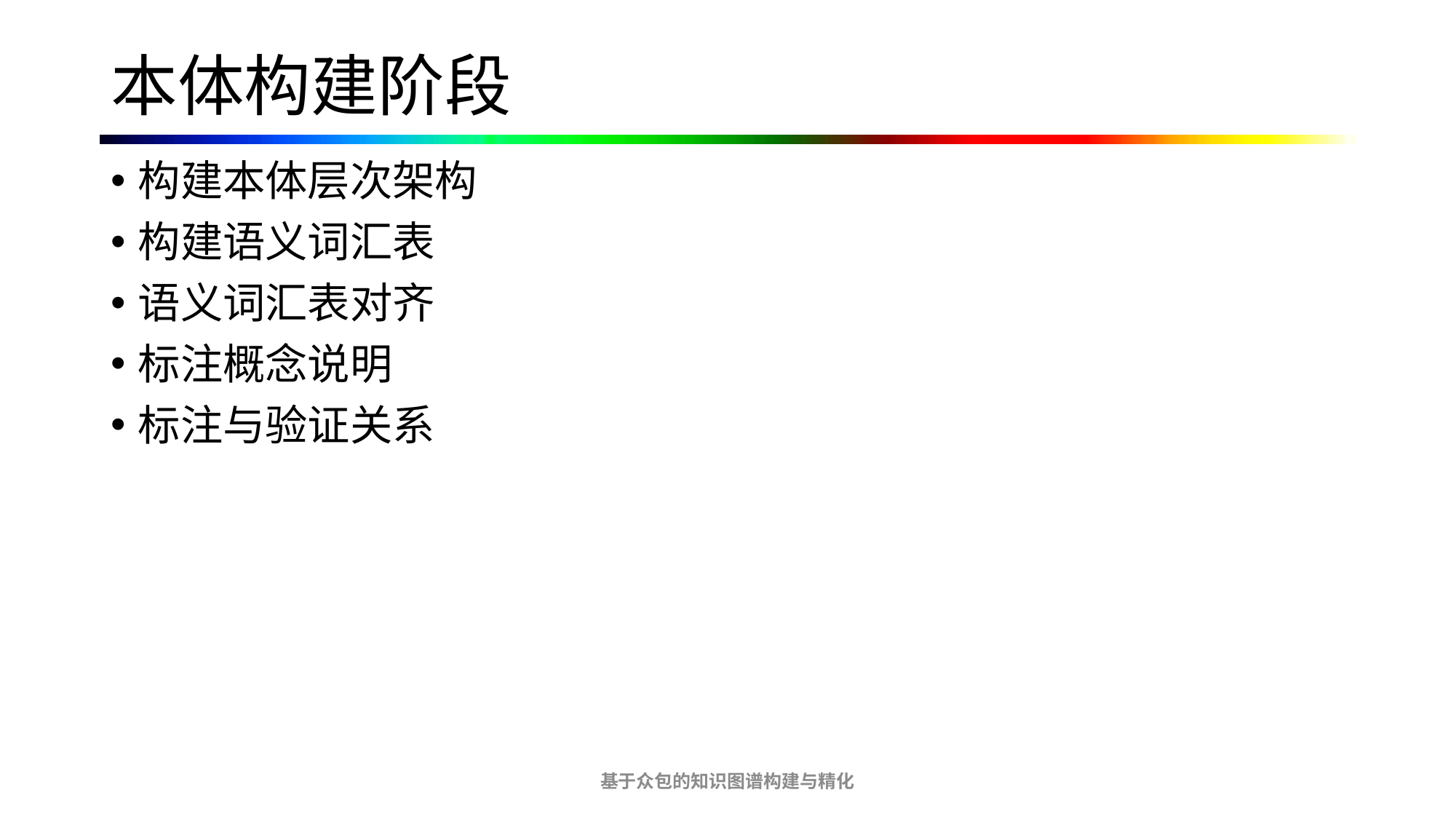

# 本体构建阶段
构建本体层次架构
构建语义词汇表
语义词汇表对齐
标注概念说明
标注与验证关系

基于众包的知识图谱构建与精化
59